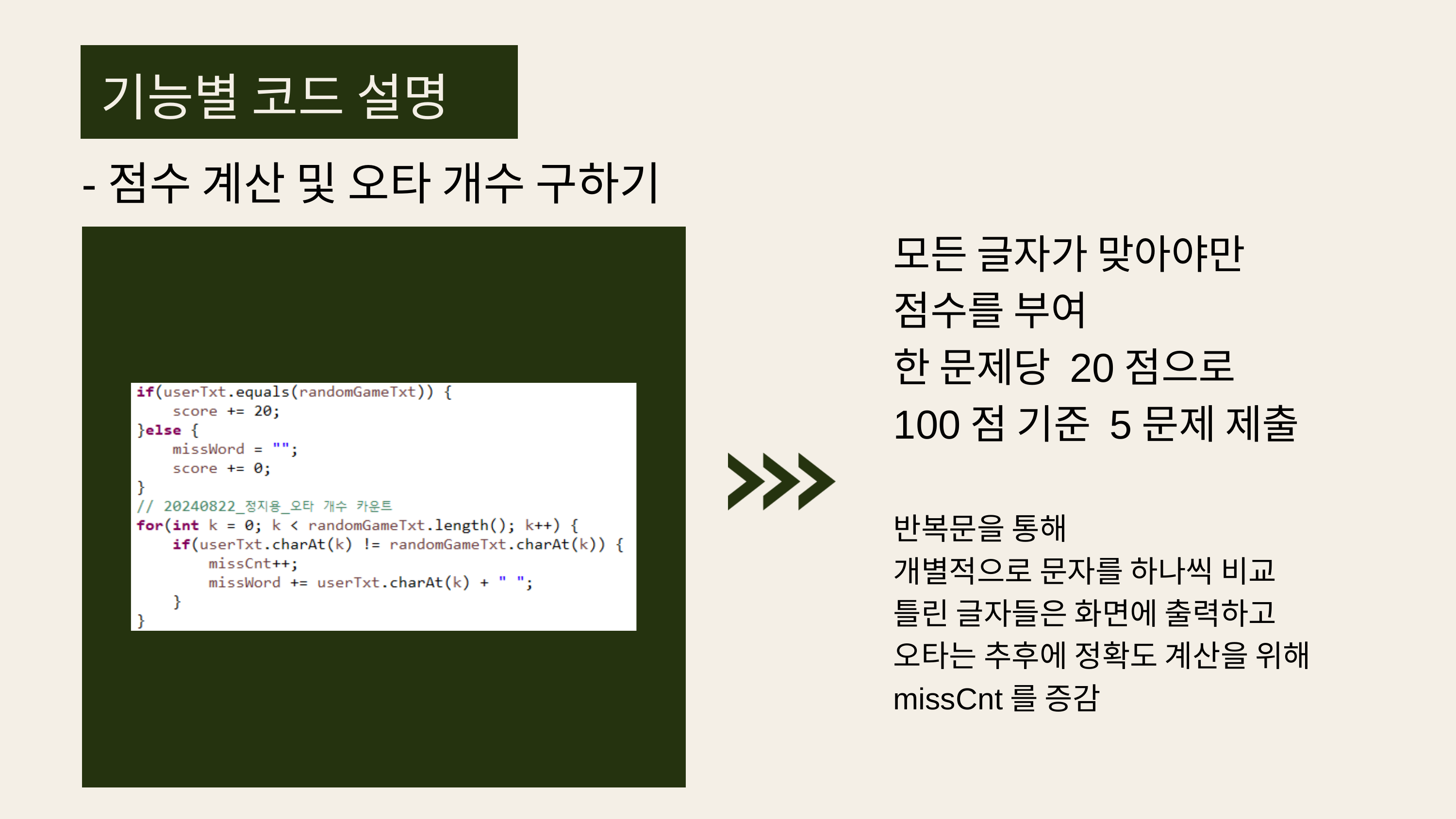

기능별 코드 설명
-점수 계산 및 오타 개수 구하기
모든 글자가 맞아야만
점수를 부여
한 문제당 20점으로
100점 기준 5문제 제출

반복문을 통해
개별적으로 문자를 하나씩 비교
틀린 글자들은 화면에 출력하고
오타는 추후에 정확도 계산을 위해
missCnt를 증감